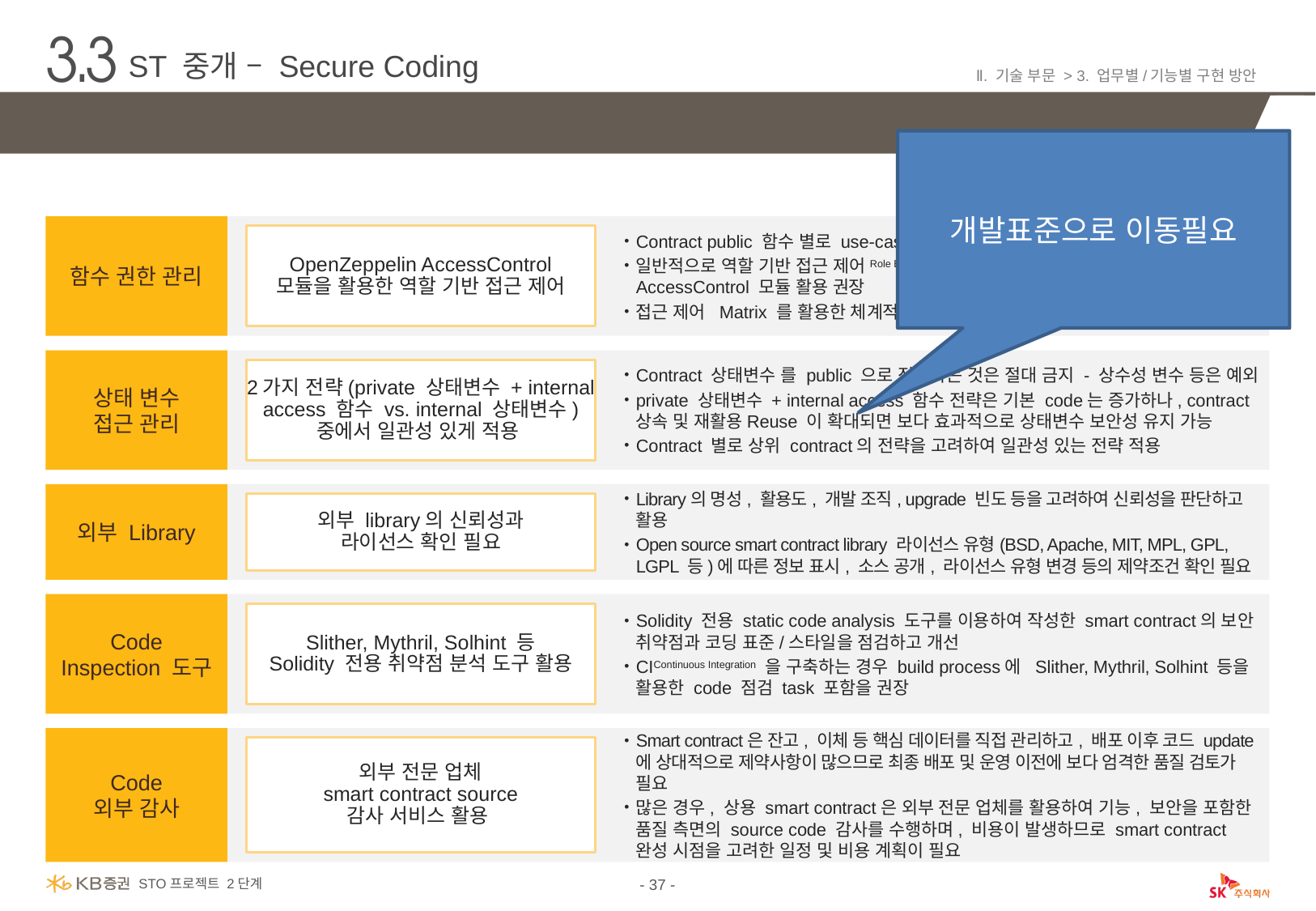

3.3
ST 중개 – Secure Coding
Ⅱ. 기술 부문 > 3. 업무별/기능별 구현 방안
Smart Contract Secure Coding 주요 내용
개발표준으로 이동필요
함수 권한 관리

OpenZeppelin AccessControl
모듈을 활용한 역할 기반 접근 제어
Contract public 함수 별로 use-case 및 보안성에 따른 권한 관리 설계 및 구현 필요
일반적으로 역할 기반 접근 제어Role Based Access Control 을 폭넓게 활용하며 OpenZeppelin AccessControl 모듈 활용 권장
접근 제어  Matrix 를 활용한 체계적인 권한 분석 및 검토 필요
상태 변수
접근 관리

2가지 전략(private 상태변수 + internal
access 함수 vs. internal 상태변수)
중에서 일관성 있게 적용
Contract 상태변수 를 public 으로 정의하는 것은 절대 금지 - 상수성 변수 등은 예외
private 상태변수 + internal access 함수 전략은 기본 code는 증가하나, contract 상속 및 재활용Reuse 이 확대되면 보다 효과적으로 상태변수 보안성 유지 가능
Contract 별로 상위 contract의 전략을 고려하여 일관성 있는 전략 적용
외부 Library

외부 library의 신뢰성과
라이선스 확인 필요
Library의 명성, 활용도, 개발 조직, upgrade 빈도 등을 고려하여 신뢰성을 판단하고 활용
Open source smart contract library 라이선스 유형(BSD, Apache, MIT, MPL, GPL, LGPL 등)에 따른 정보 표시, 소스 공개, 라이선스 유형 변경 등의 제약조건 확인 필요
Code
Inspection 도구

Slither, Mythril, Solhint 등
Solidity 전용 취약점 분석 도구 활용
Solidity 전용 static code analysis 도구를 이용하여 작성한 smart contract의 보안 취약점과 코딩 표준/스타일을 점검하고 개선
CIContinuous Integration 을 구축하는 경우 build process에  Slither, Mythril, Solhint 등을 활용한 code 점검 task 포함을 권장
Code
외부 감사

외부 전문 업체
smart contract source
감사 서비스 활용
Smart contract은 잔고, 이체 등 핵심 데이터를 직접 관리하고, 배포 이후 코드 update에 상대적으로 제약사항이 많으므로 최종 배포 및 운영 이전에 보다 엄격한 품질 검토가 필요
많은 경우, 상용 smart contract은 외부 전문 업체를 활용하여 기능, 보안을 포함한 품질 측면의 source code 감사를 수행하며, 비용이 발생하므로 smart contract 완성 시점을 고려한 일정 및 비용 계획이 필요